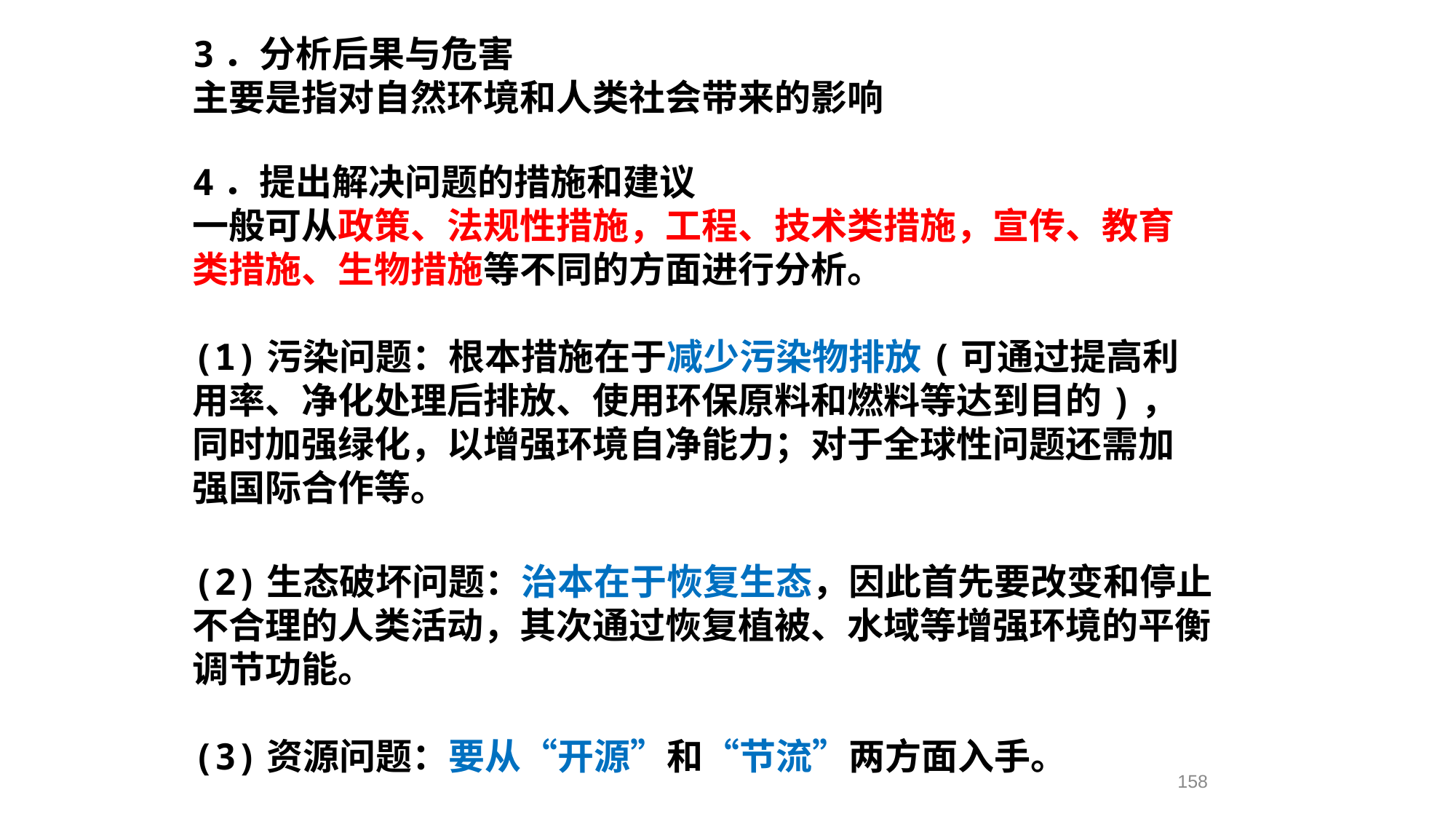

3．分析后果与危害
主要是指对自然环境和人类社会带来的影响
4．提出解决问题的措施和建议
一般可从政策、法规性措施，工程、技术类措施，宣传、教育类措施、生物措施等不同的方面进行分析。

(1)污染问题：根本措施在于减少污染物排放(可通过提高利用率、净化处理后排放、使用环保原料和燃料等达到目的)，同时加强绿化，以增强环境自净能力；对于全球性问题还需加强国际合作等。

(2)生态破坏问题：治本在于恢复生态，因此首先要改变和停止不合理的人类活动，其次通过恢复植被、水域等增强环境的平衡调节功能。

(3)资源问题：要从“开源”和“节流”两方面入手。
158